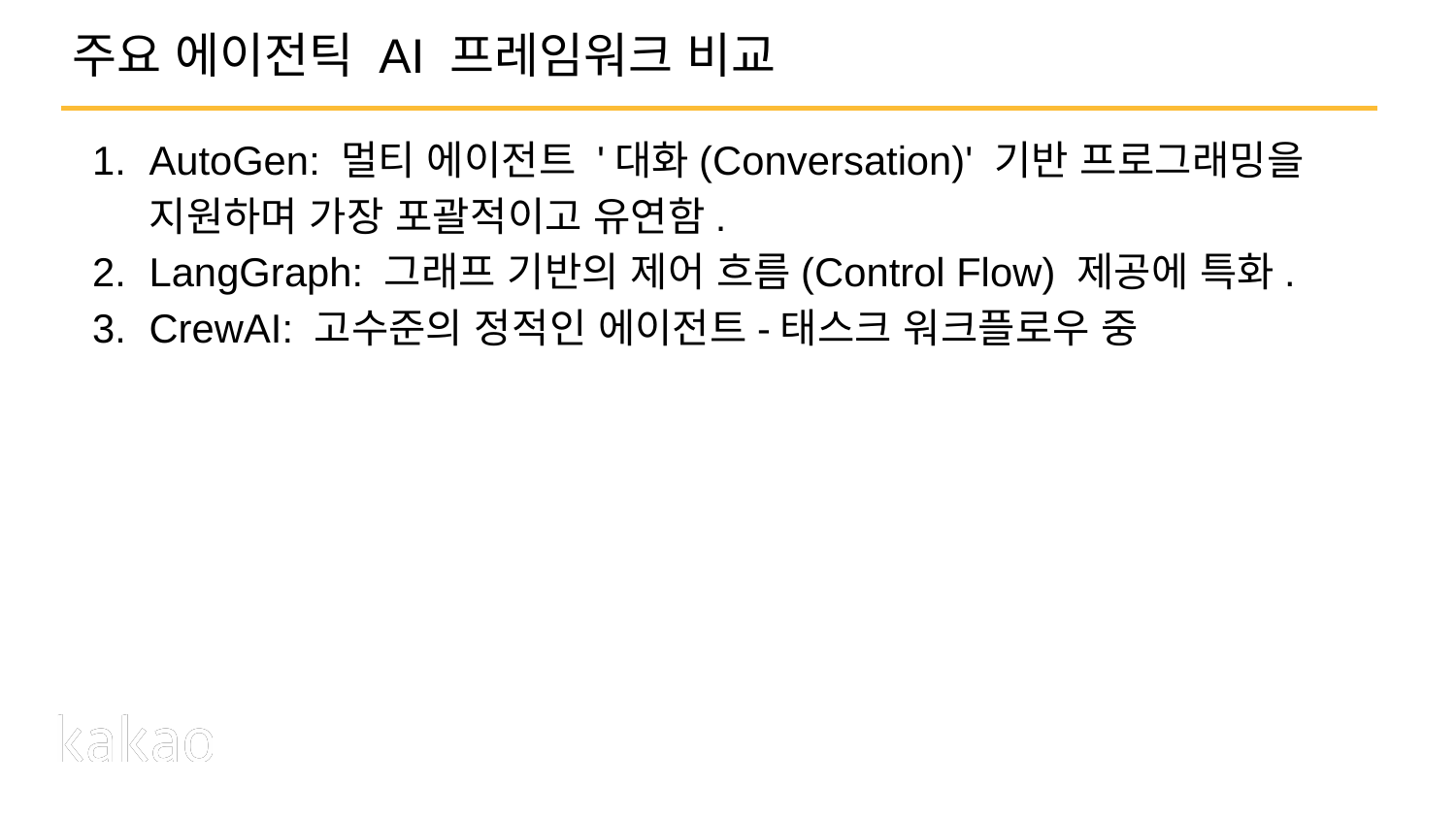

# 주요 에이전틱 AI 프레임워크 비교
AutoGen: 멀티 에이전트 '대화(Conversation)' 기반 프로그래밍을 지원하며 가장 포괄적이고 유연함.
LangGraph: 그래프 기반의 제어 흐름(Control Flow) 제공에 특화.
CrewAI: 고수준의 정적인 에이전트-태스크 워크플로우 중